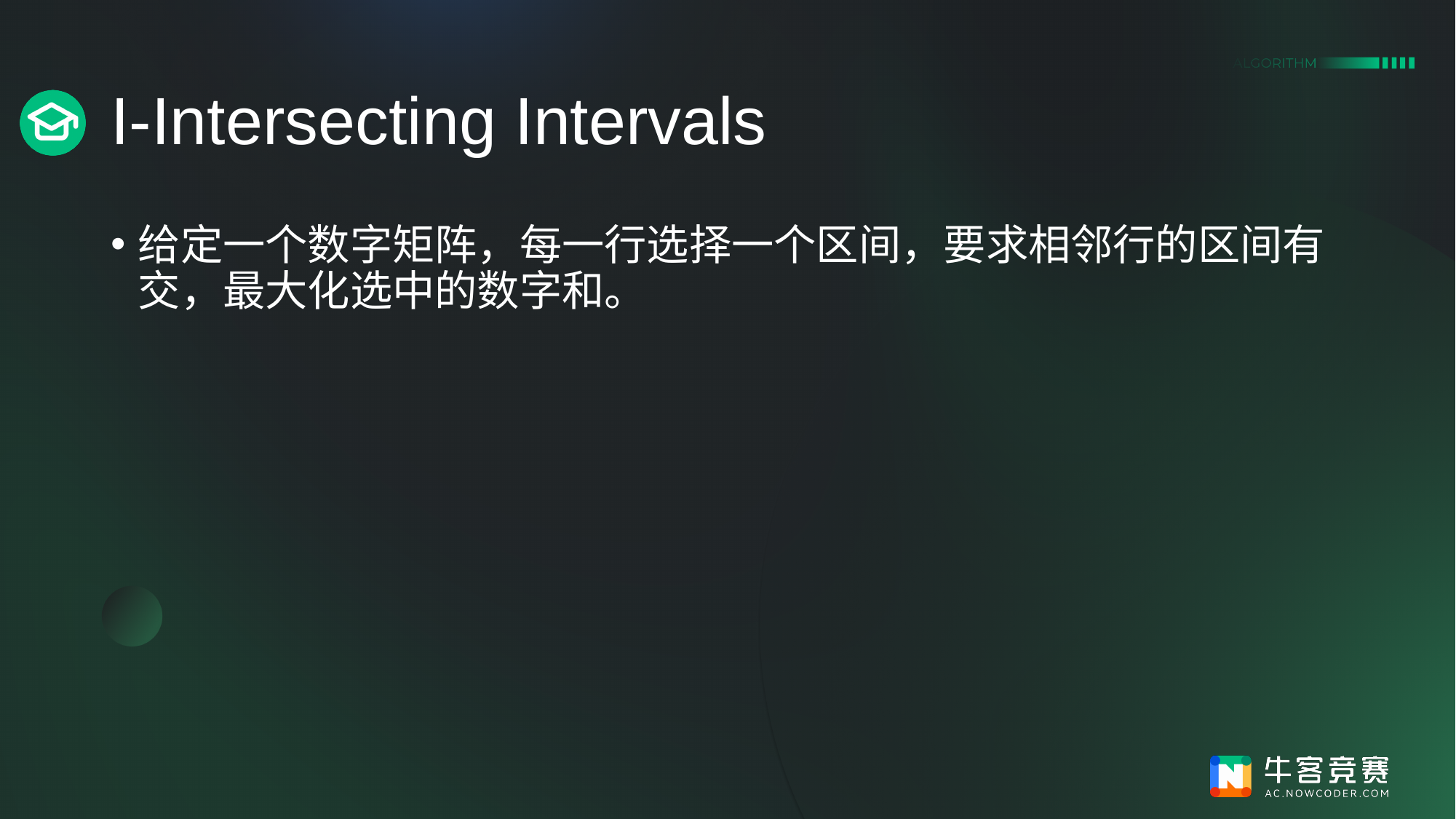

# I-Intersecting Intervals
给定一个数字矩阵，每一行选择一个区间，要求相邻行的区间有交，最大化选中的数字和。